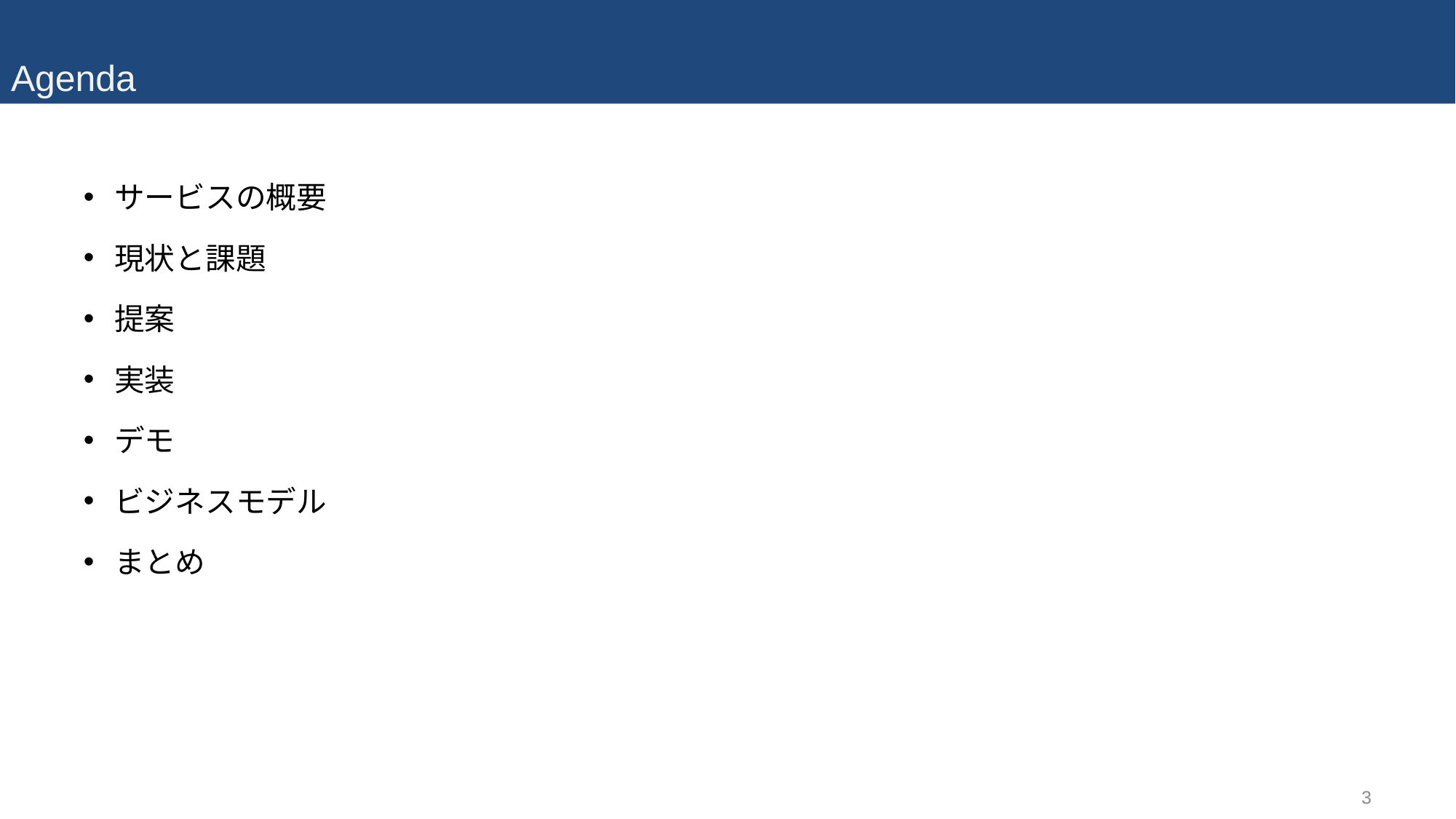

# Agenda
サービスの概要
現状と課題
提案
実装
デモ
ビジネスモデル
まとめ
3